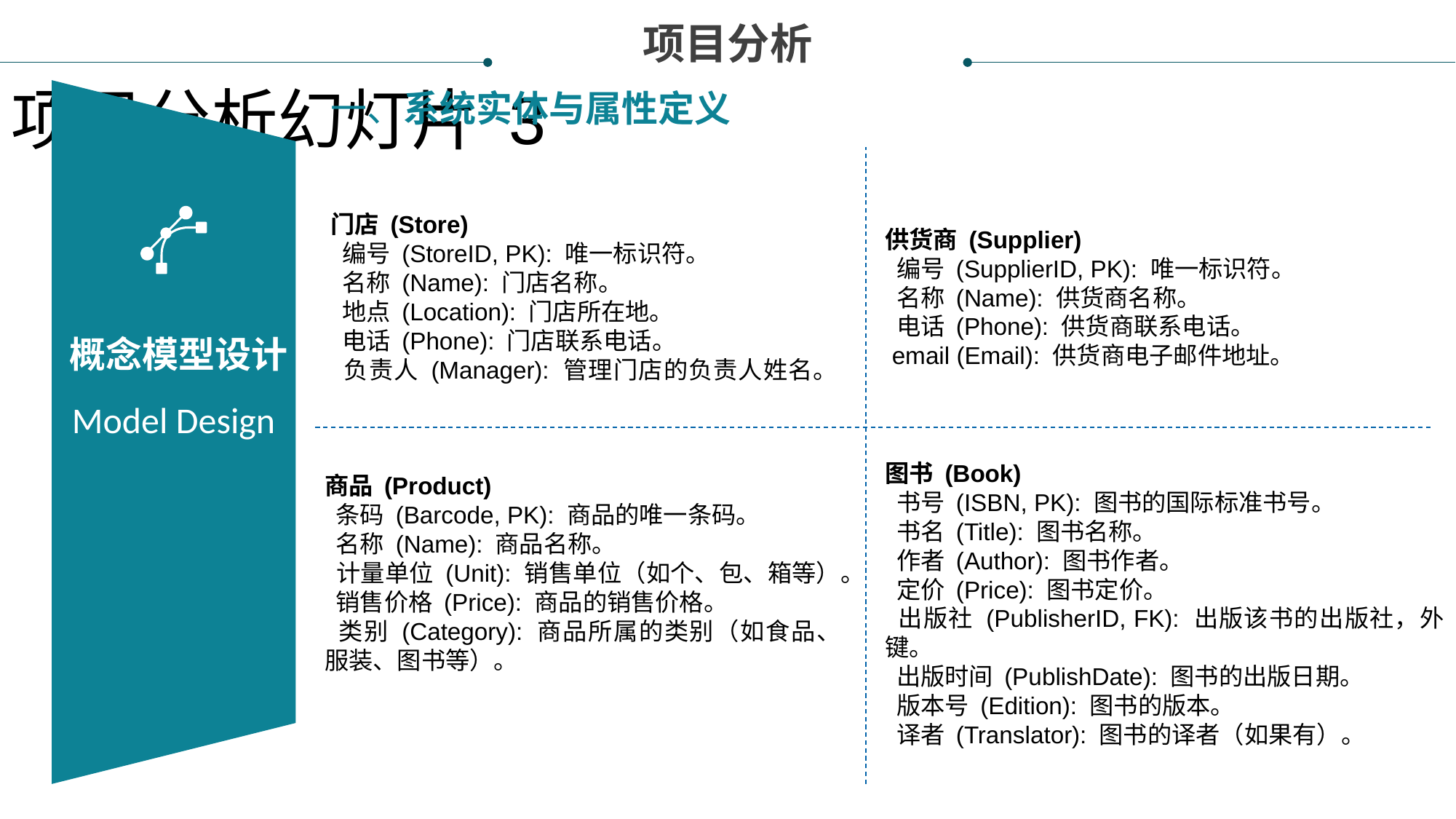

项目分析
项目分析幻灯片 3
一、系统实体与属性定义

概念模型设计
Model Design

门店 (Store)
 编号 (StoreID, PK): 唯一标识符。
 名称 (Name): 门店名称。
 地点 (Location): 门店所在地。
 电话 (Phone): 门店联系电话。
 负责人 (Manager): 管理门店的负责人姓名。

供货商 (Supplier)
 编号 (SupplierID, PK): 唯一标识符。
 名称 (Name): 供货商名称。
 电话 (Phone): 供货商联系电话。
 email (Email): 供货商电子邮件地址。

图书 (Book)
 书号 (ISBN, PK): 图书的国际标准书号。
 书名 (Title): 图书名称。
 作者 (Author): 图书作者。
 定价 (Price): 图书定价。
 出版社 (PublisherID, FK): 出版该书的出版社，外键。
 出版时间 (PublishDate): 图书的出版日期。
 版本号 (Edition): 图书的版本。
 译者 (Translator): 图书的译者（如果有）。

商品 (Product)
 条码 (Barcode, PK): 商品的唯一条码。
 名称 (Name): 商品名称。
 计量单位 (Unit): 销售单位（如个、包、箱等）。
 销售价格 (Price): 商品的销售价格。
 类别 (Category): 商品所属的类别（如食品、服装、图书等）。